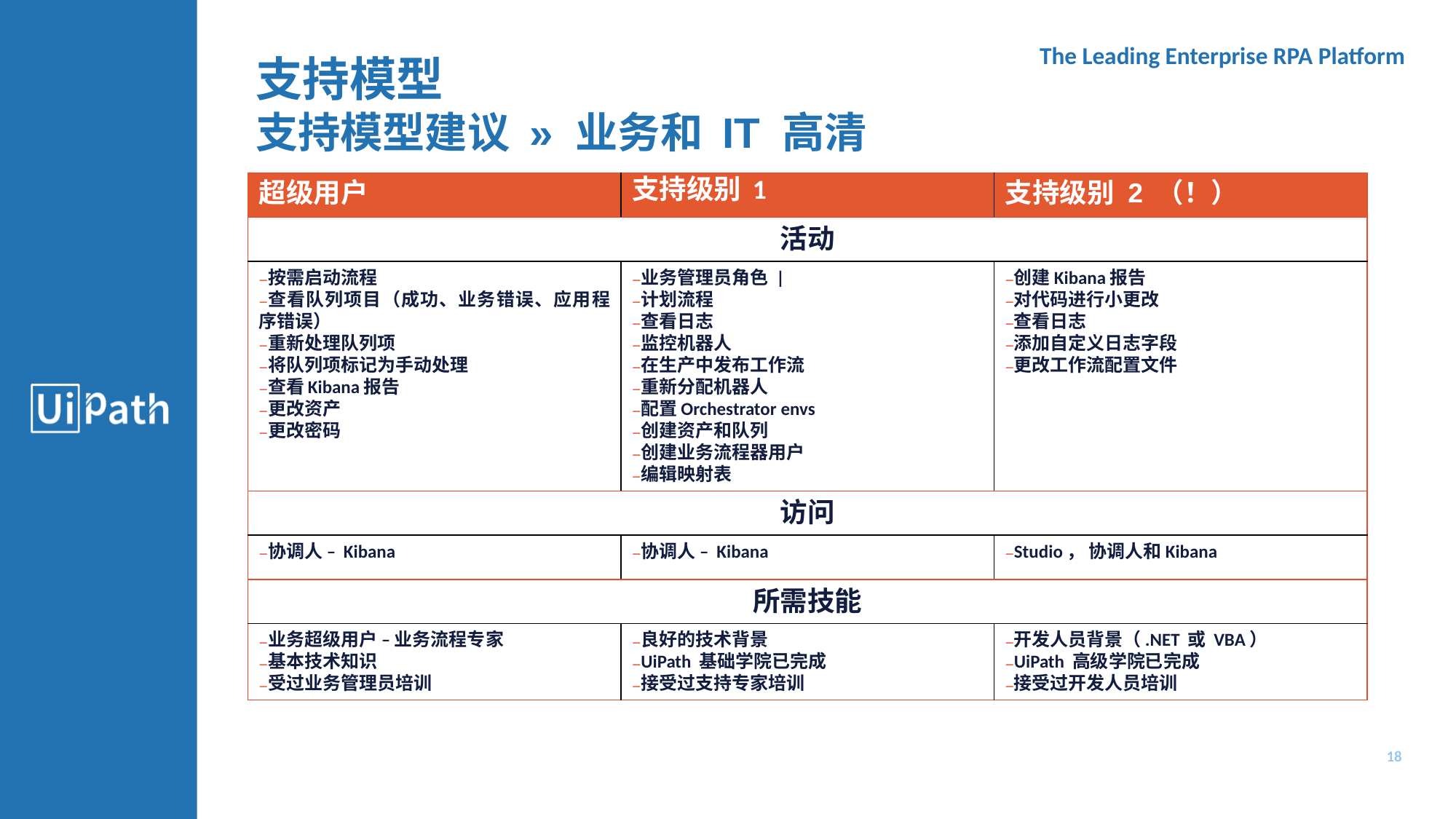

支持模型
支持模型建议 » 业务和 IT 高清

| 超级用户 | 支持级别 1 | 支持级别 2 （！） |
| --- | --- | --- |
| 活动 |  |  |
| 按需启动流程 查看队列项目（成功、业务错误、应用程序错误） 重新处理队列项 将队列项标记为手动处理 查看Kibana报告 更改资产 更改密码 | 业务管理员角色 | 计划流程 查看日志 监控机器人 在生产中发布工作流 重新分配机器人 配置Orchestrator envs 创建资产和队列 创建业务流程器用户 编辑映射表 | 创建Kibana报告 对代码进行小更改 查看日志 添加自定义日志字段 更改工作流配置文件 |
| 访问 |  |  |
| 协调人 – Kibana | 协调人 – Kibana | Studio， 协调人和Kibana |
| 所需技能 |  |  |
| 业务超级用户 – 业务流程专家 基本技术知识 受过业务管理员培训 | 良好的技术背景 UiPath 基础学院已完成 接受过支持专家培训 | 开发人员背景（.NET 或 VBA） UiPath 高级学院已完成 接受过开发人员培训 |